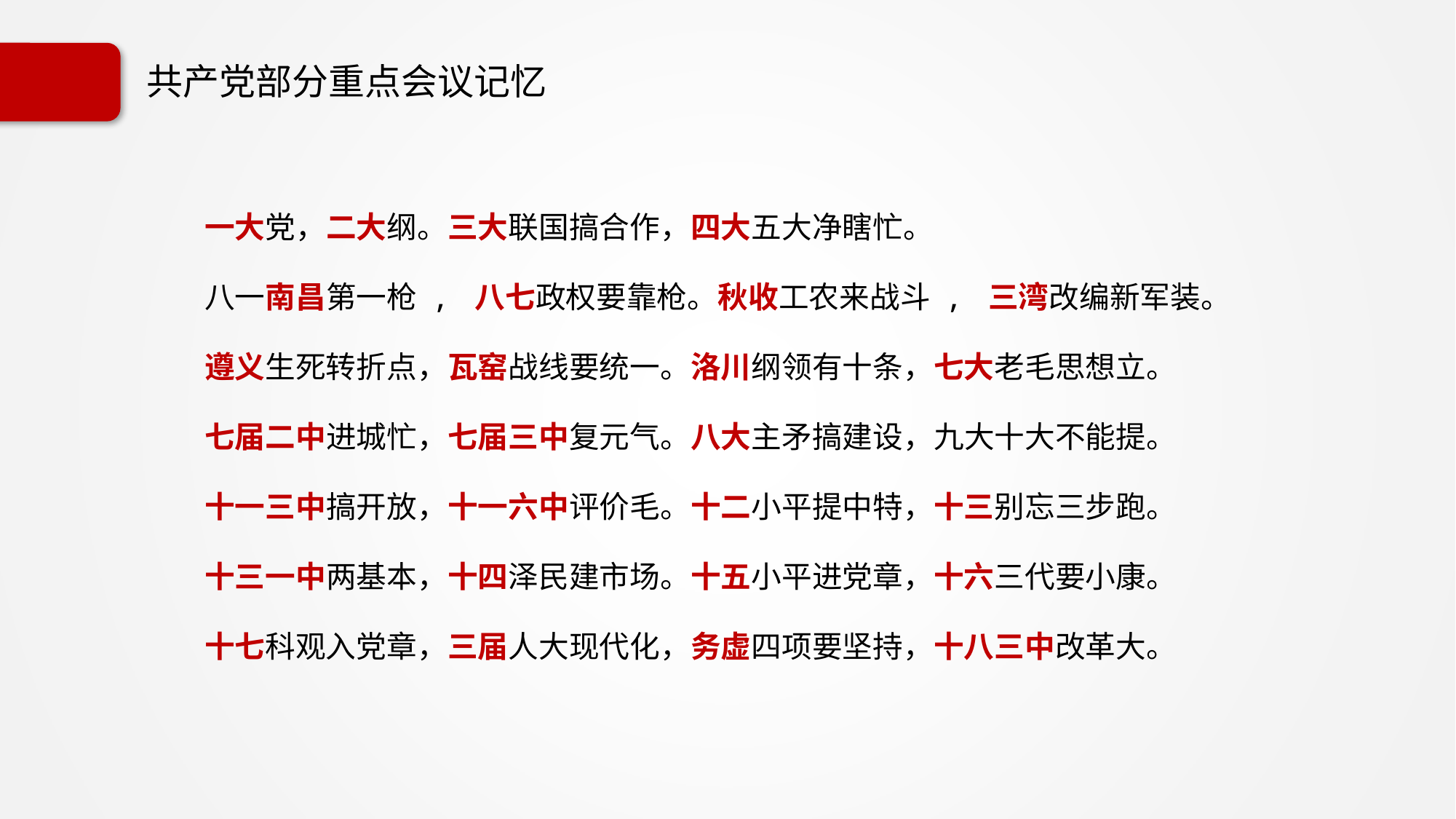

# 共产党部分重点会议记忆
一大党，二大纲。三大联国搞合作，四大五大净瞎忙。
八一南昌第一枪 , 八七政权要靠枪。秋收工农来战斗 , 三湾改编新军装。
遵义生死转折点，瓦窑战线要统一。洛川纲领有十条，七大老毛思想立。
七届二中进城忙，七届三中复元气。八大主矛搞建设，九大十大不能提。
十一三中搞开放，十一六中评价毛。十二小平提中特，十三别忘三步跑。
十三一中两基本，十四泽民建市场。十五小平进党章，十六三代要小康。
十七科观入党章，三届人大现代化，务虚四项要坚持，十八三中改革大。